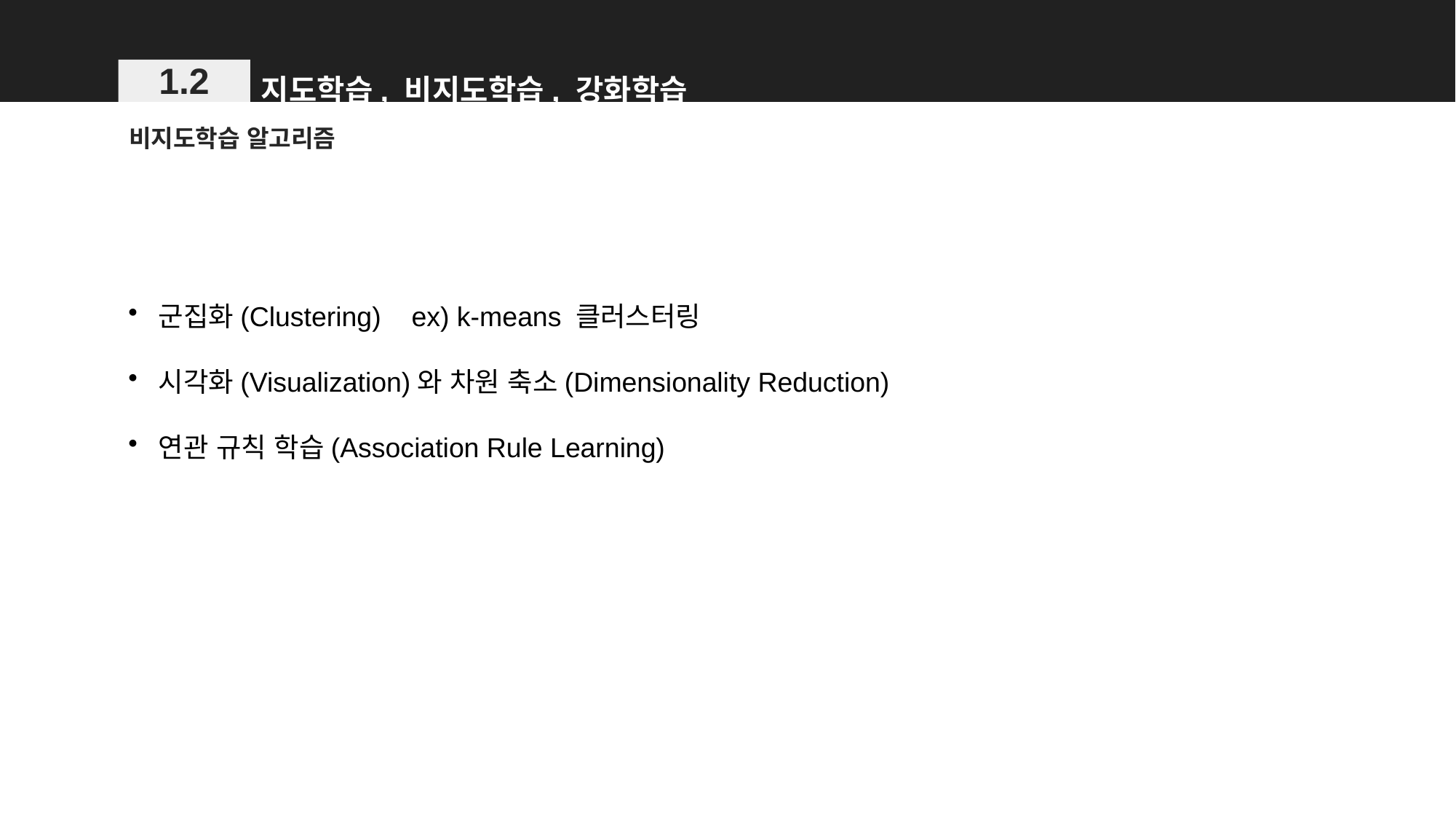

지도학습, 비지도학습, 강화학습
1.2

비지도학습 알고리즘

군집화(Clustering)    ex) k-means 클러스터링

시각화(Visualization)와 차원 축소(Dimensionality Reduction)

연관 규칙 학습(Association Rule Learning)